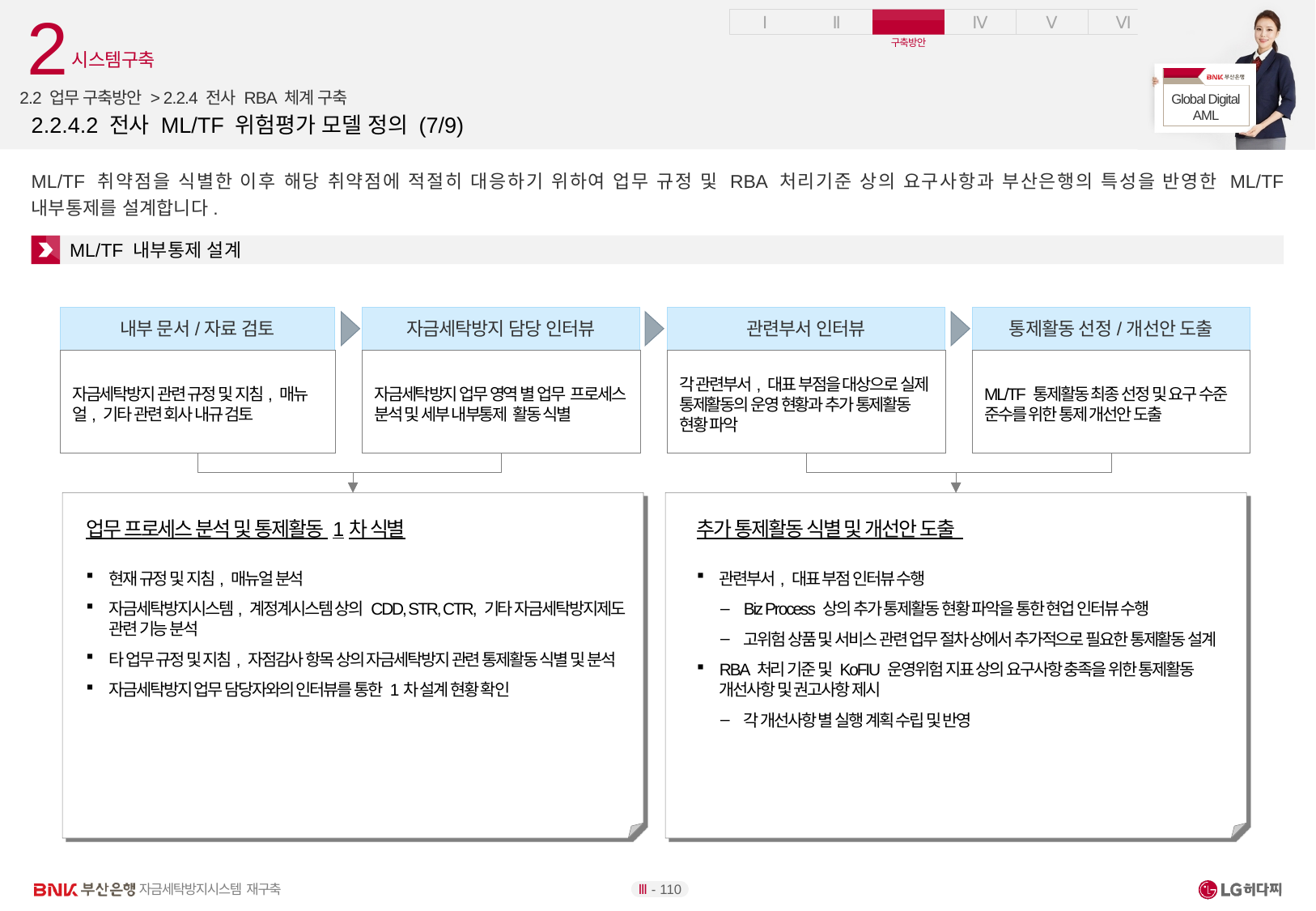

2
시스템구축
2.2 업무 구축방안 > 2.2.4 전사 RBA 체계 구축
# 2.2.4.2 전사 ML/TF 위험평가 모델 정의 (7/9)
ML/TF 취약점을 식별한 이후 해당 취약점에 적절히 대응하기 위하여 업무 규정 및 RBA 처리기준 상의 요구사항과 부산은행의 특성을 반영한 ML/TF 내부통제를 설계합니다.
ML/TF 내부통제 설계

자금세탁방지 담당 인터뷰
관련부서 인터뷰
통제활동 선정/개선안 도출
내부 문서/자료 검토

자금세탁방지 관련 규정 및 지침, 매뉴얼, 기타 관련 회사 내규 검토
자금세탁방지 업무 영역 별 업무  프로세스 분석 및 세부 내부통제  활동 식별
각 관련부서, 대표 부점을 대상으로 실제 통제활동의 운영 현황과 추가 통제활동 현황 파악
ML/TF 통제활동 최종 선정 및 요구 수준 준수를 위한 통제 개선안 도출

업무 프로세스 분석 및 통제활동 1차 식별
현재 규정 및 지침, 매뉴얼 분석
자금세탁방지시스템, 계정계시스템 상의 CDD, STR, CTR, 기타 자금세탁방지제도 관련 기능 분석
타 업무 규정 및 지침, 자점감사 항목 상의 자금세탁방지 관련 통제활동 식별 및 분석
자금세탁방지 업무 담당자와의 인터뷰를 통한 1차 설계 현황 확인

추가 통제활동 식별 및 개선안 도출
관련부서, 대표 부점 인터뷰 수행
Biz Process 상의 추가 통제활동 현황 파악을 통한 현업 인터뷰 수행
고위험 상품 및 서비스 관련 업무 절차 상에서 추가적으로 필요한 통제활동 설계
RBA 처리 기준 및 KoFIU 운영위험 지표 상의 요구사항 충족을 위한 통제활동 개선사항 및 권고사항 제시
각 개선사항 별 실행 계획 수립 및 반영
Ⅲ - 110